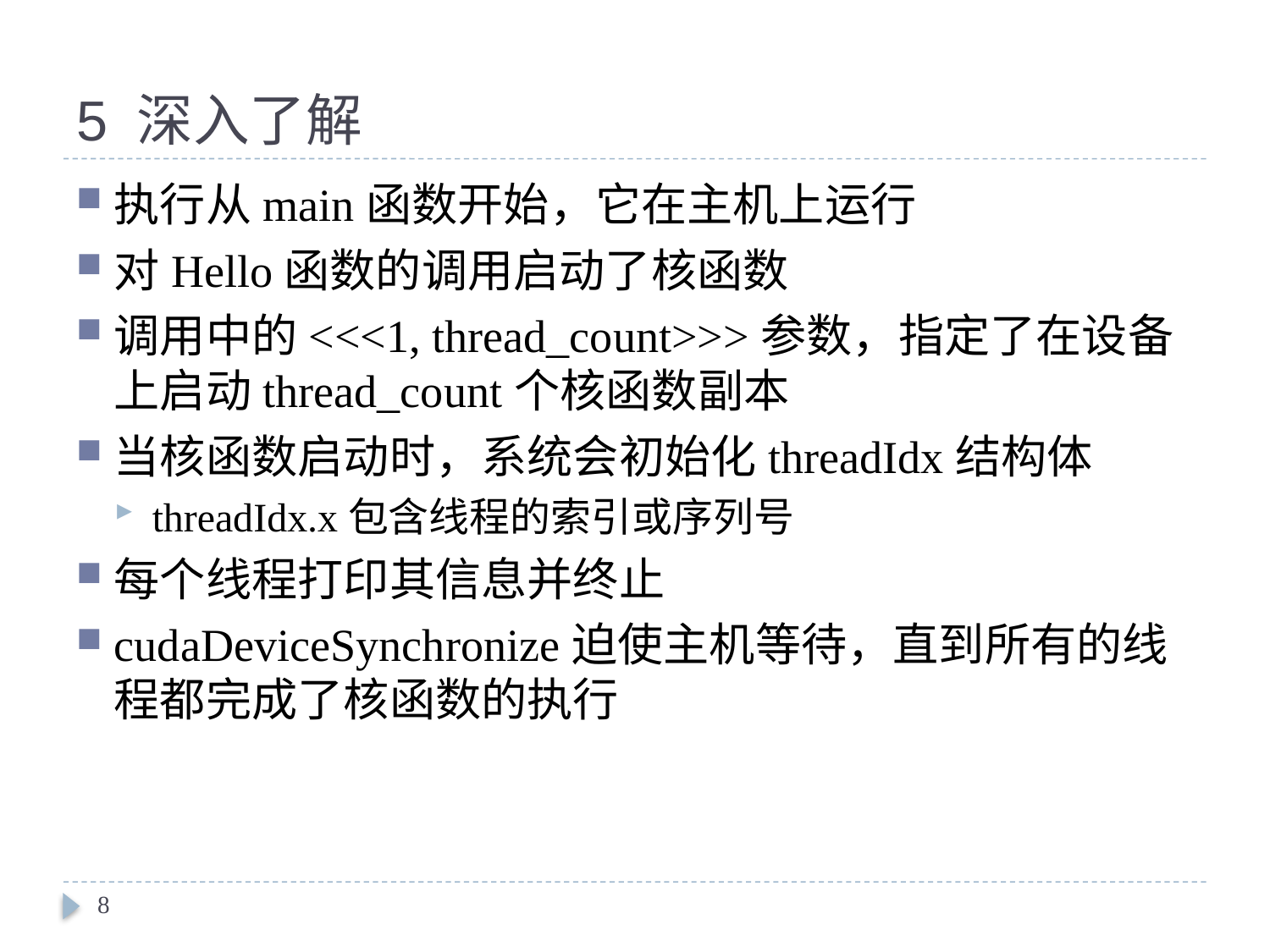

# 5 深入了解
执行从main函数开始，它在主机上运行
对Hello函数的调用启动了核函数
调用中的<<<1, thread_count>>>参数，指定了在设备上启动thread_count个核函数副本
当核函数启动时，系统会初始化threadIdx结构体
threadIdx.x包含线程的索引或序列号
每个线程打印其信息并终止
cudaDeviceSynchronize迫使主机等待，直到所有的线程都完成了核函数的执行
8